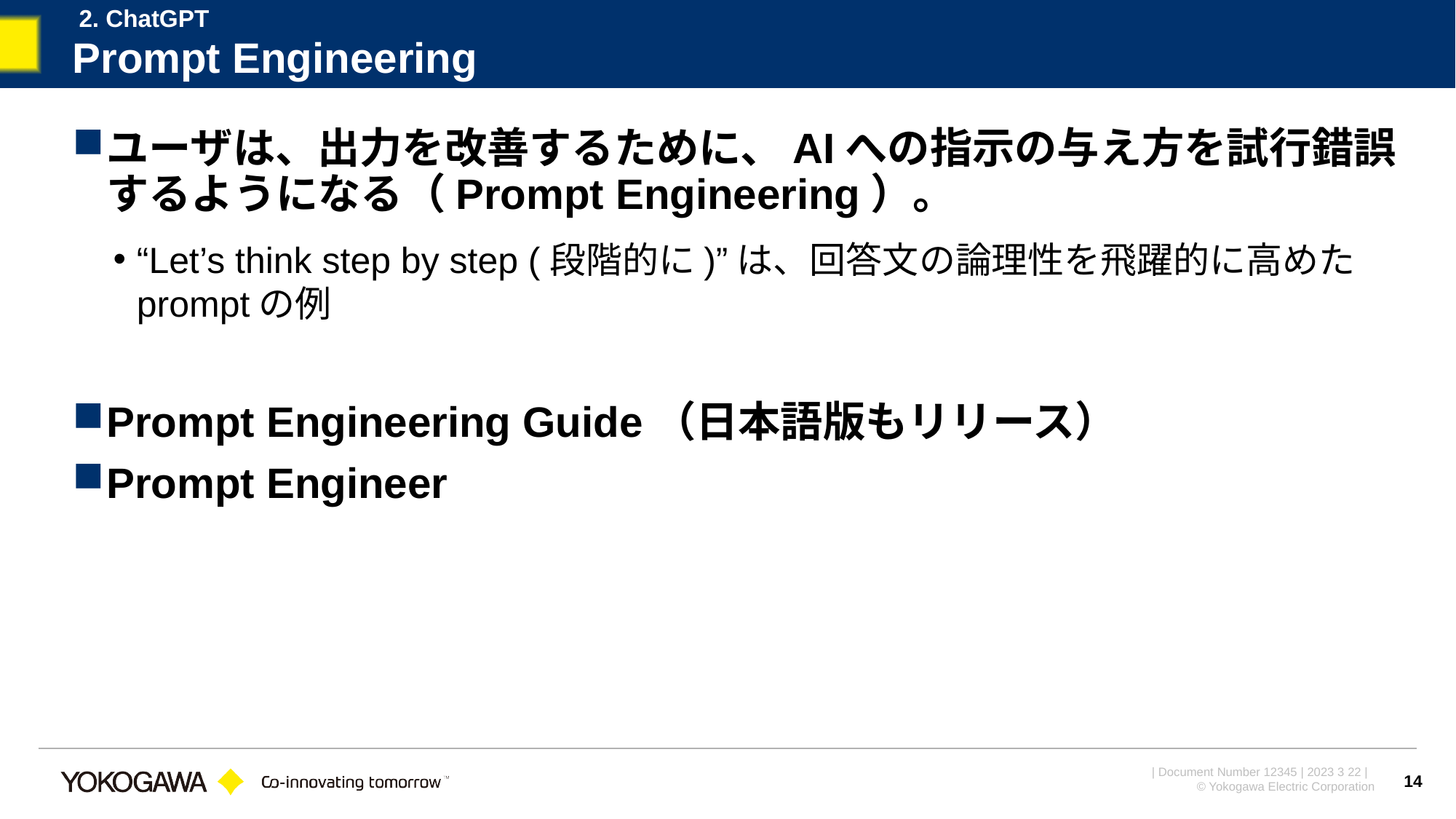

2. ChatGPT
# Prompt Engineering
ユーザは、出力を改善するために、AIへの指示の与え方を試行錯誤するようになる（Prompt Engineering）。
“Let’s think step by step (段階的に)”は、回答文の論理性を飛躍的に高めたpromptの例

Prompt Engineering Guide（日本語版もリリース）
Prompt Engineer
14